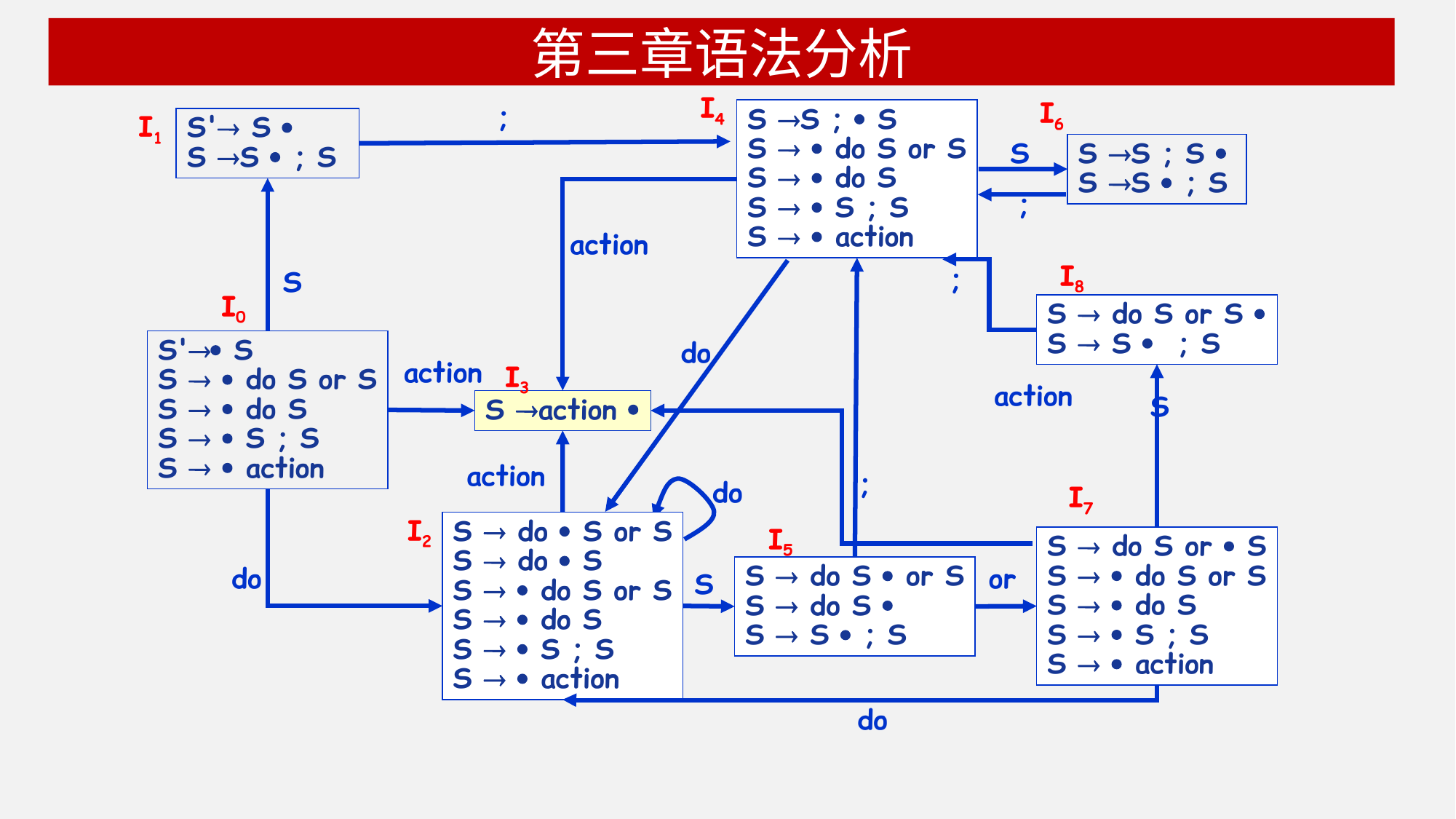

# 第三章语法分析
I4
I6
;
S →S ; • S
S → • do S or S
S → • do S
S → • S ; S
S → • action
I1
S'→ S •
S →S • ; S
S
S →S ; S •
S →S • ; S
;
action
I8

;
S
I0
S → do S or S •
S → S •  ; S
S'→• S
S → • do S or S
S → • do S
S → • S ; S
S → • action
do
action
I3
action
S
S →action •
action
;
do
I7

I2
S → do • S or S
S → do • S
S → • do S or S
S → • do S
S → • S ; S
S → • action
I5
S → do S or • S
S → • do S or S
S → • do S
S → • S ; S
S → • action
S → do S • or S
S → do S •
S → S • ; S
do
or
S
do